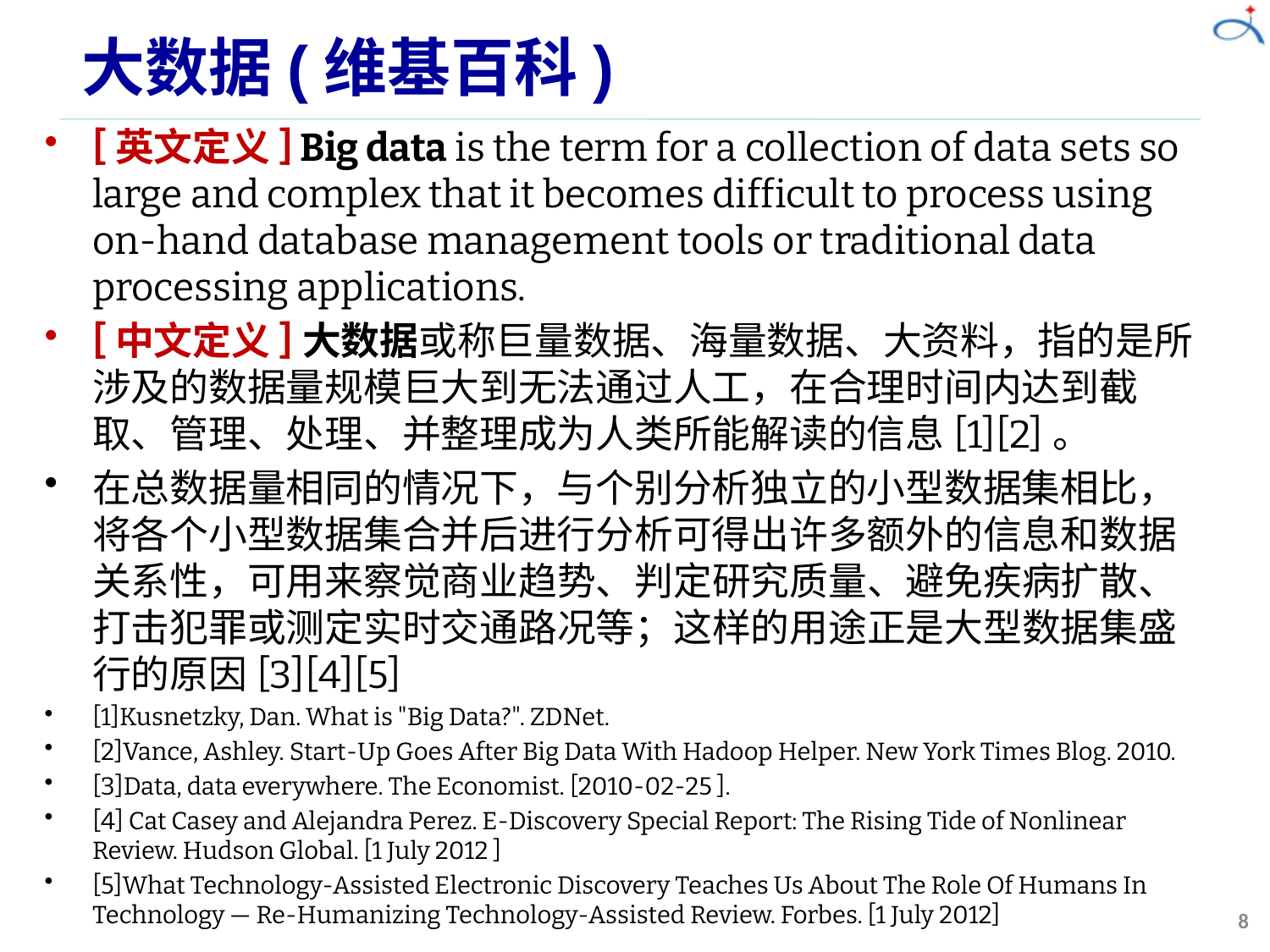

# 大数据(维基百科)
[英文定义] Big data is the term for a collection of data sets so large and complex that it becomes difficult to process using on-hand database management tools or traditional data processing applications.
[中文定义]大数据或称巨量数据、海量数据、大资料，指的是所涉及的数据量规模巨大到无法通过人工，在合理时间内达到截取、管理、处理、并整理成为人类所能解读的信息[1][2]。
在总数据量相同的情况下，与个别分析独立的小型数据集相比，将各个小型数据集合并后进行分析可得出许多额外的信息和数据关系性，可用来察觉商业趋势、判定研究质量、避免疾病扩散、打击犯罪或测定实时交通路况等；这样的用途正是大型数据集盛行的原因[3][4][5]
[1]Kusnetzky, Dan. What is "Big Data?". ZDNet.
[2]Vance, Ashley. Start-Up Goes After Big Data With Hadoop Helper. New York Times Blog. 2010.
[3]Data, data everywhere. The Economist. [2010-02-25 ].
[4] Cat Casey and Alejandra Perez. E-Discovery Special Report: The Rising Tide of Nonlinear Review. Hudson Global. [1 July 2012 ]
[5]What Technology-Assisted Electronic Discovery Teaches Us About The Role Of Humans In Technology — Re-Humanizing Technology-Assisted Review. Forbes. [1 July 2012]
8